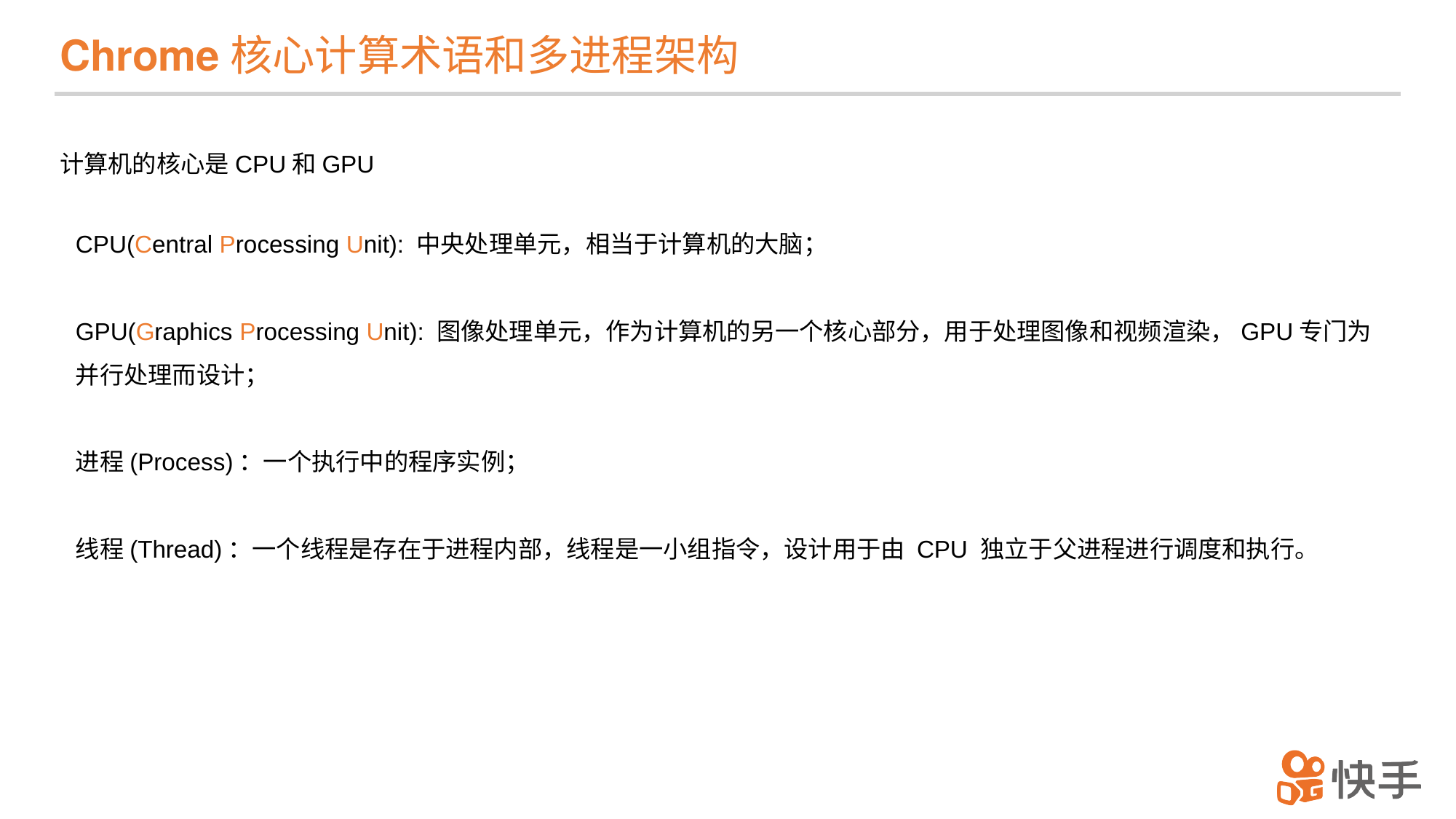

Chrome核心计算术语和多进程架构
计算机的核心是CPU和GPU
CPU(Central Processing Unit): 中央处理单元，相当于计算机的大脑；

GPU(Graphics Processing Unit): 图像处理单元，作为计算机的另一个核心部分，用于处理图像和视频渲染，GPU专门为并行处理而设计；

进程(Process)：一个执行中的程序实例；

线程(Thread)：一个线程是存在于进程内部，线程是一小组指令，设计用于由 CPU 独立于父进程进行调度和执行。